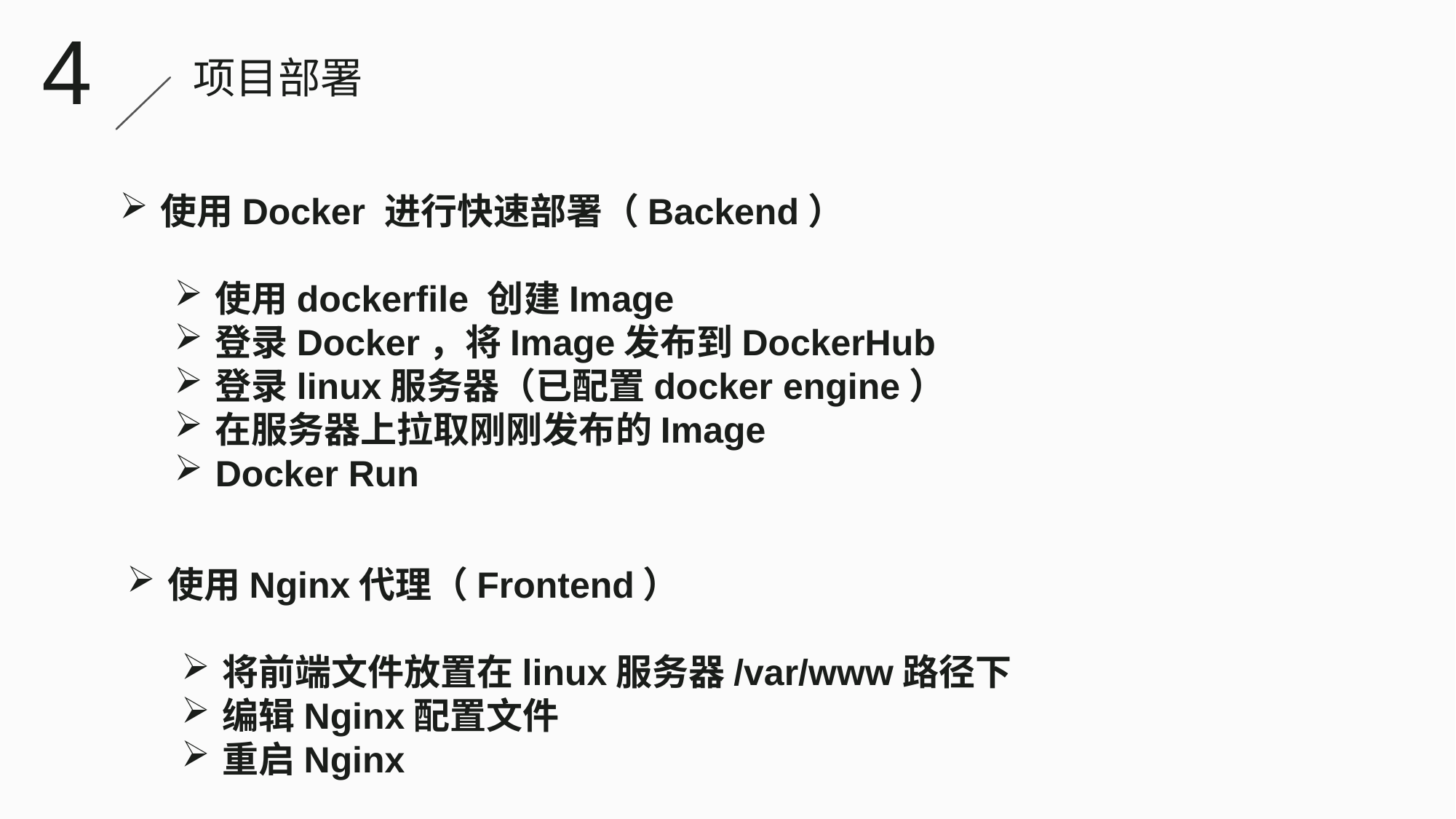

4
项目部署
使用Docker 进行快速部署（Backend）

使用dockerfile 创建Image
登录Docker，将Image发布到DockerHub
登录linux服务器（已配置docker engine）
在服务器上拉取刚刚发布的Image
Docker Run
使用Nginx代理（Frontend）

将前端文件放置在linux服务器/var/www路径下
编辑Nginx配置文件
重启Nginx